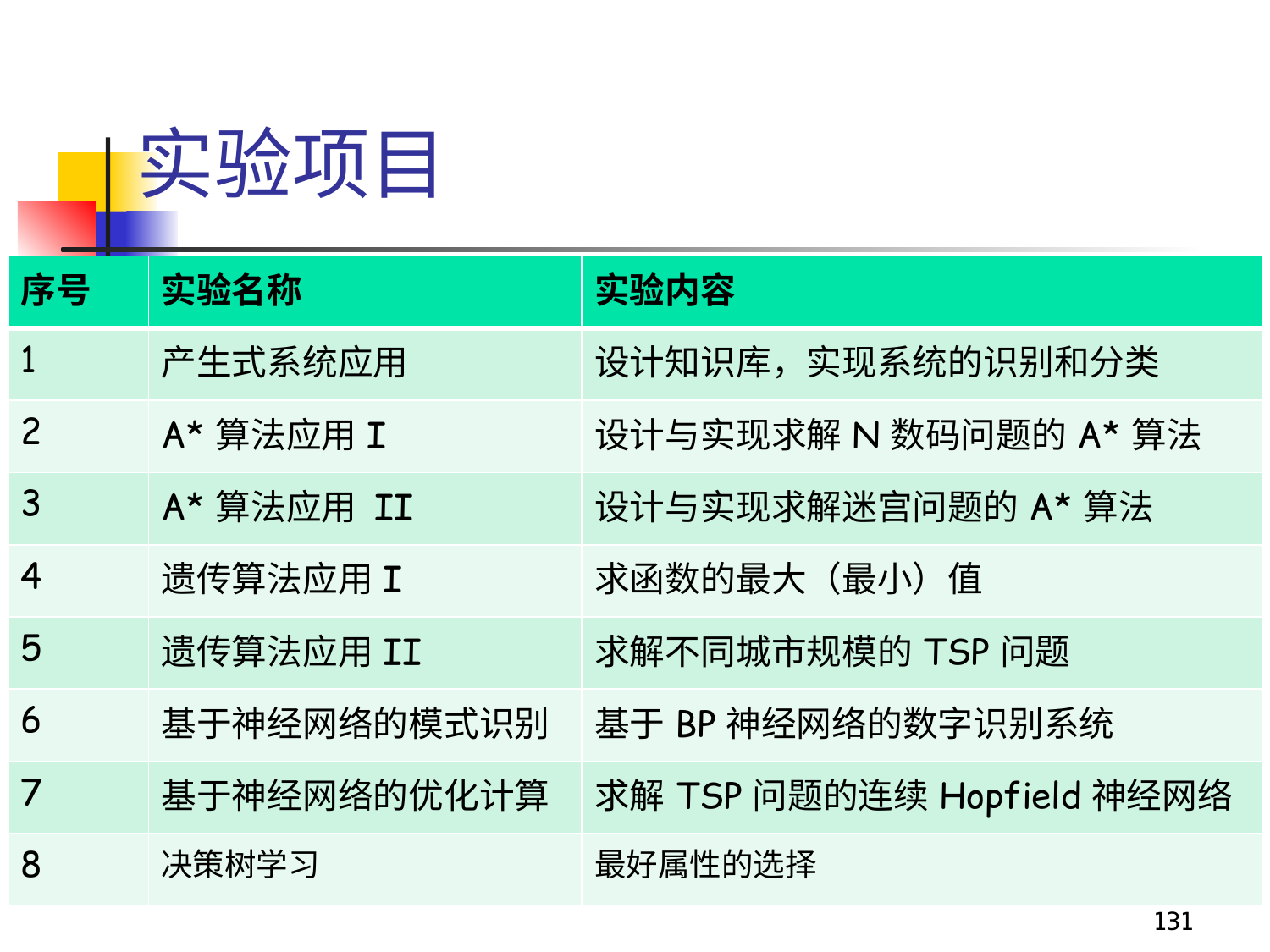

# 实验项目
| 序号 | 实验名称 | 实验内容 |
| --- | --- | --- |
| 1 | 产生式系统应用 | 设计知识库，实现系统的识别和分类 |
| 2 | A\*算法应用I | 设计与实现求解N数码问题的A\*算法 |
| 3 | A\*算法应用 II | 设计与实现求解迷宫问题的A\*算法 |
| 4 | 遗传算法应用I | 求函数的最大（最小）值 |
| 5 | 遗传算法应用II | 求解不同城市规模的TSP问题 |
| 6 | 基于神经网络的模式识别 | 基于BP神经网络的数字识别系统 |
| 7 | 基于神经网络的优化计算 | 求解TSP问题的连续Hopfield神经网络 |
| 8 | 决策树学习 | 最好属性的选择 |
131